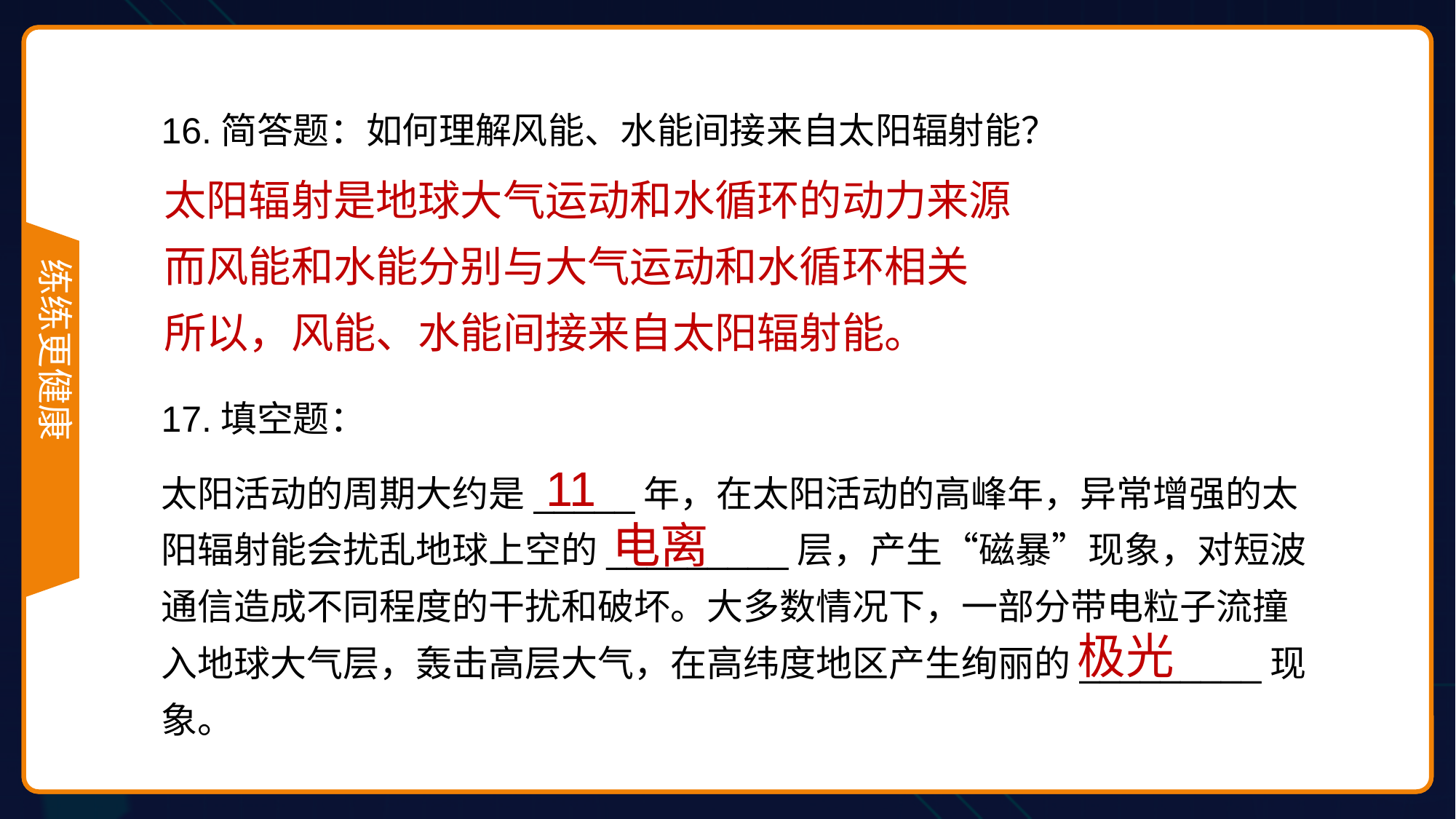

16.简答题：如何理解风能、水能间接来自太阳辐射能？
太阳辐射是地球大气运动和水循环的动力来源
而风能和水能分别与大气运动和水循环相关
所以，风能、水能间接来自太阳辐射能。
17.填空题：
太阳活动的周期大约是_____年，在太阳活动的高峰年，异常增强的太阳辐射能会扰乱地球上空的_________层，产生“磁暴”现象，对短波通信造成不同程度的干扰和破坏。大多数情况下，一部分带电粒子流撞入地球大气层，轰击高层大气，在高纬度地区产生绚丽的_________现象。
11
电离
极光